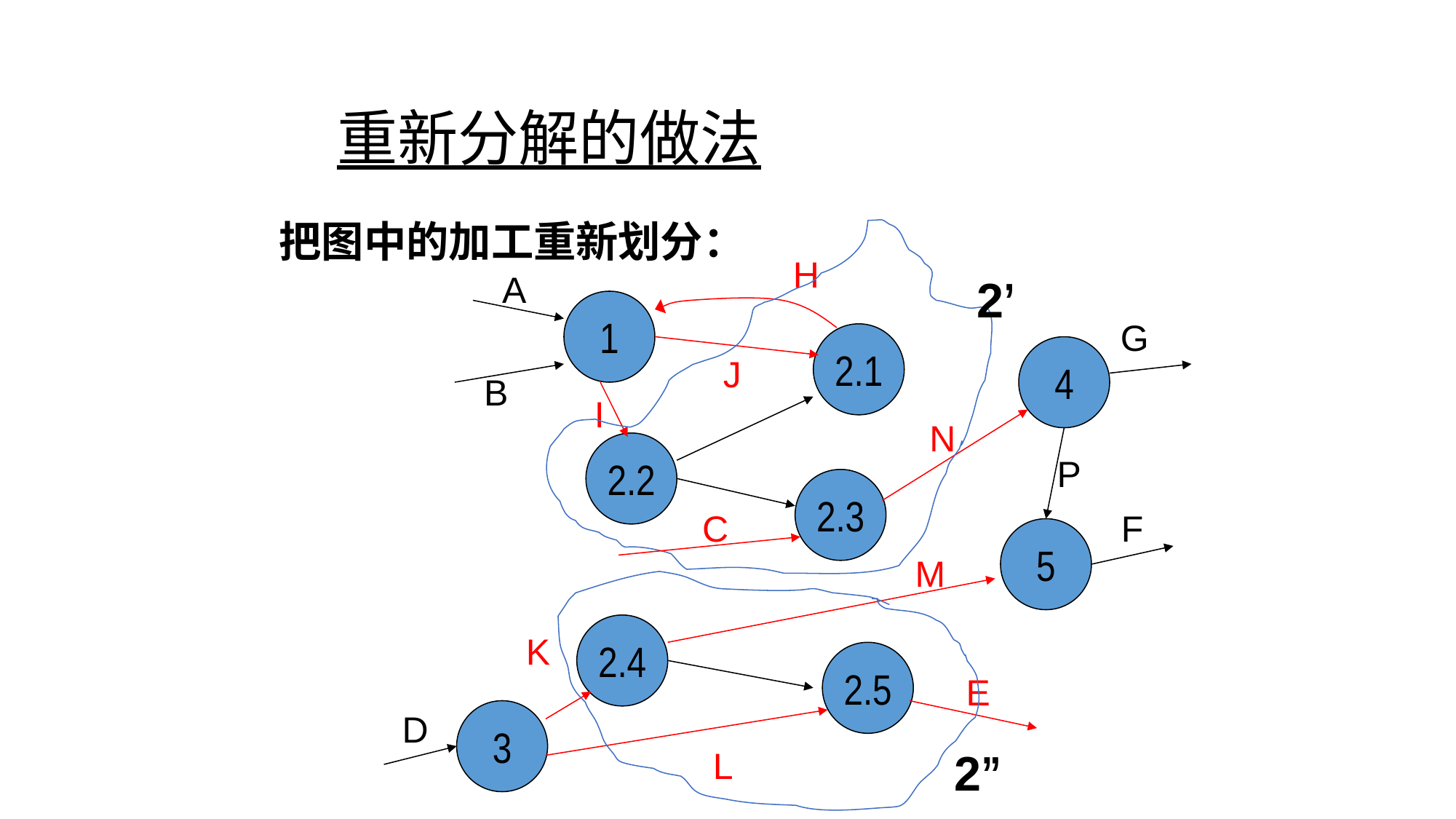

# 重新分解的做法
把图中的加工重新划分：

H
A
2’
1

G
2.1

4
J

B

I

N

2.2
P
2.3

C
F
5

M

2.4
K
2.5

E

D
3

L
2”